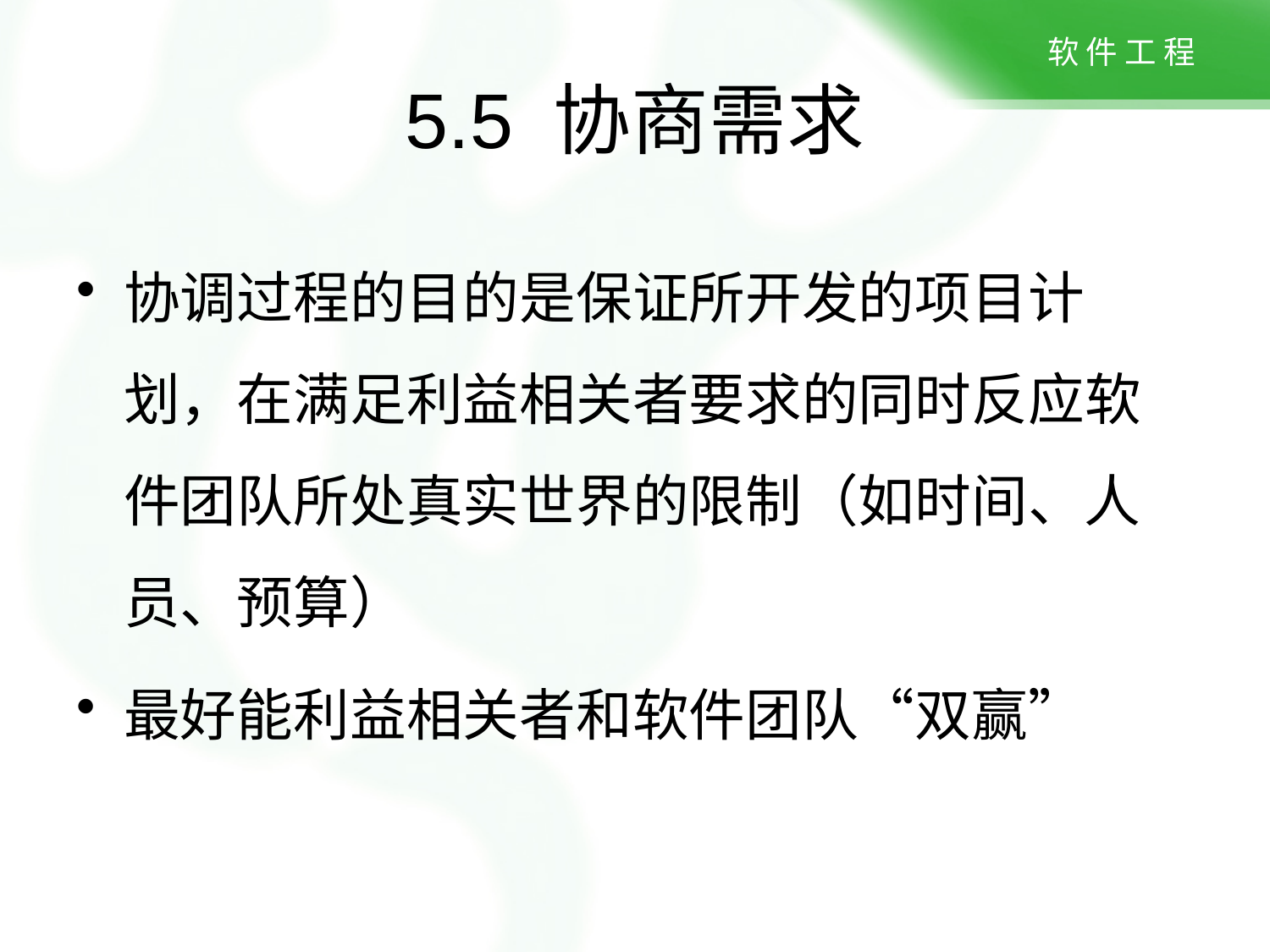

# 5.5 协商需求
协调过程的目的是保证所开发的项目计划，在满足利益相关者要求的同时反应软件团队所处真实世界的限制（如时间、人员、预算）
最好能利益相关者和软件团队“双赢”